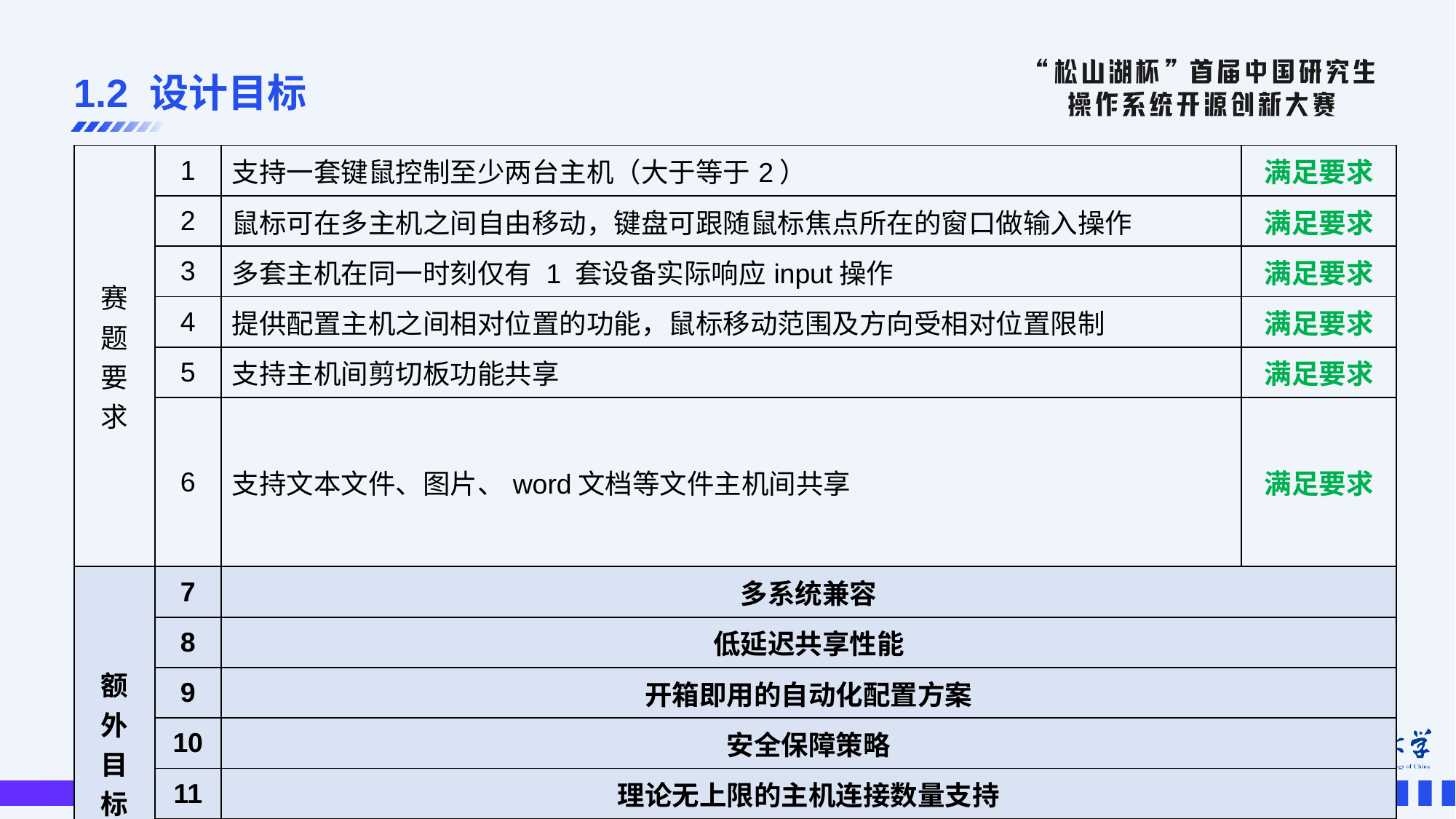

# 1.2 设计目标
| 赛 题 要 求 | 1 | 支持一套键鼠控制至少两台主机（大于等于2） | 满足要求 |
| --- | --- | --- | --- |
|  | 2 | 鼠标可在多主机之间自由移动，键盘可跟随鼠标焦点所在的窗口做输入操作 | 满足要求 |
|  | 3 | 多套主机在同一时刻仅有 1 套设备实际响应input操作 | 满足要求 |
|  | 4 | 提供配置主机之间相对位置的功能，鼠标移动范围及方向受相对位置限制 | 满足要求 |
|  | 5 | 支持主机间剪切板功能共享 | 满足要求 |
|  | 6 | 支持文本文件、图片、word文档等文件主机间共享 | 满足要求 |
| 额 外 目 标 | 7 | 多系统兼容 |  |
|  | 8 | 低延迟共享性能 |  |
|  | 9 | 开箱即用的自动化配置方案 |  |
|  | 10 | 安全保障策略 |  |
|  | 11 | 理论无上限的主机连接数量支持 |  |
|  | 12 | 完整输入体验 |  |
|  | 13 | 高效的用户UI交互界面及配置菜单 |  |